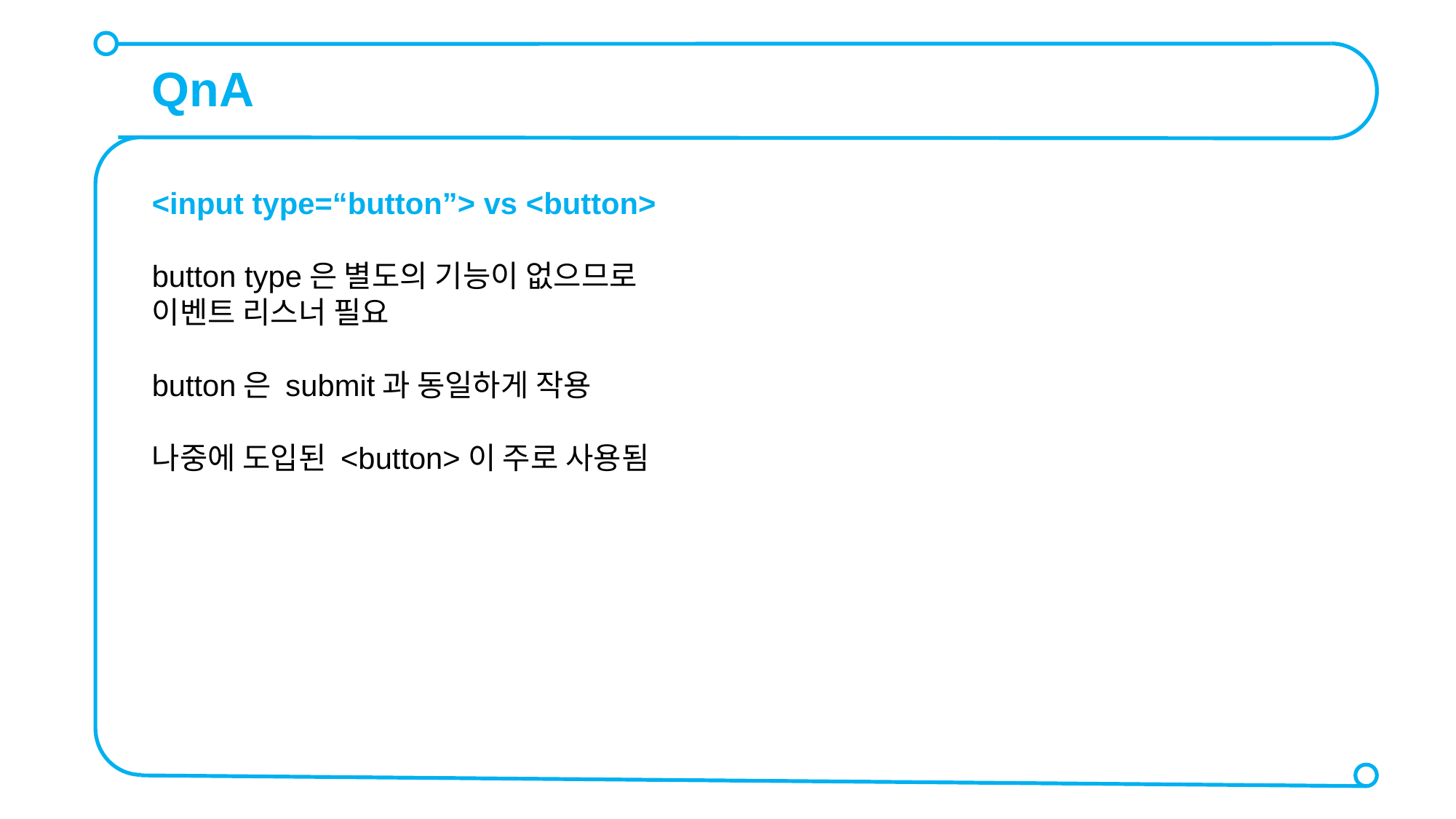

QnA
<input type=“button”> vs <button>

button type은 별도의 기능이 없으므로
이벤트 리스너 필요

button은 submit과 동일하게 작용

나중에 도입된 <button>이 주로 사용됨